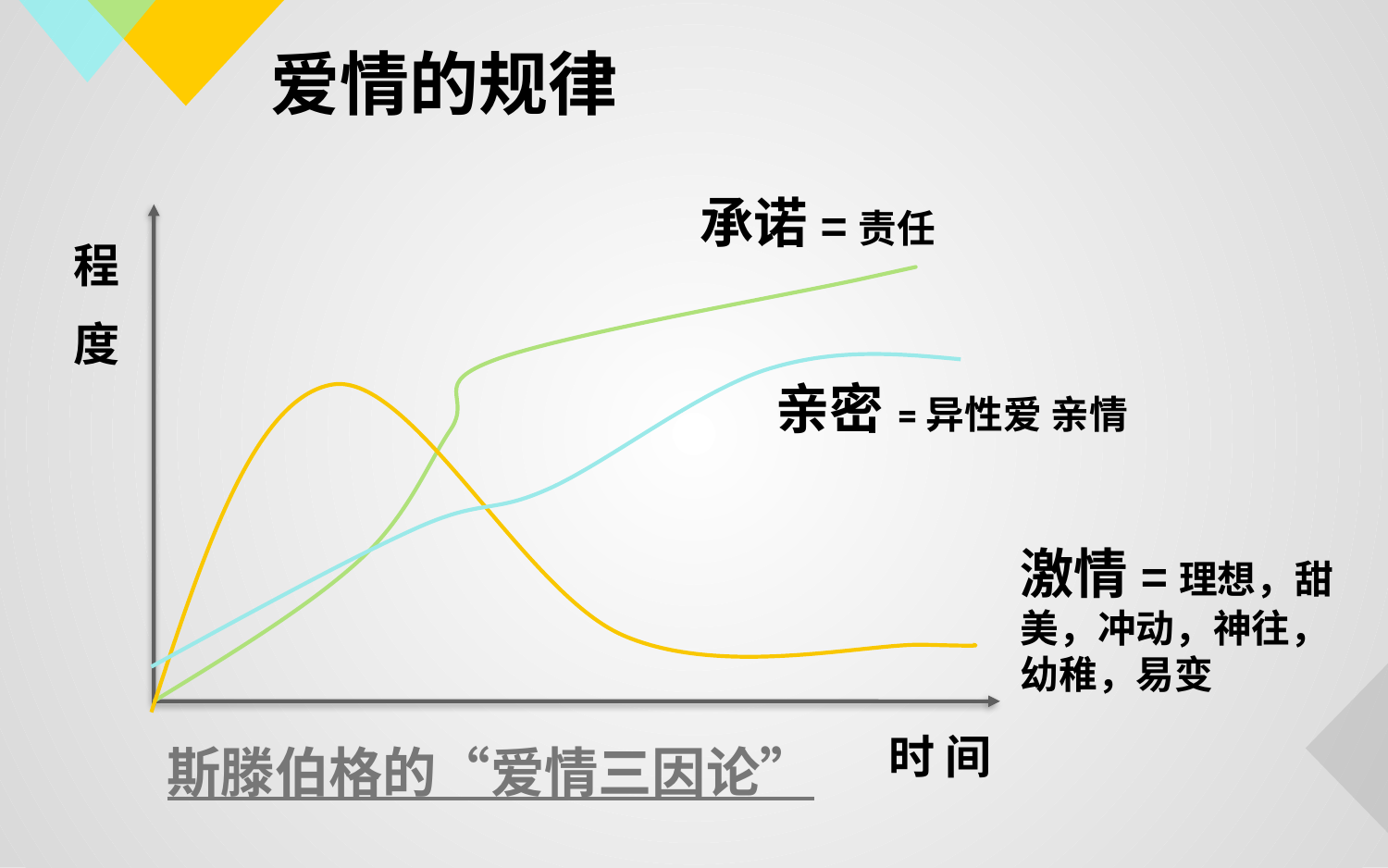

# 爱情的规律
承诺=责任
程
度

亲密=异性爱 亲情

激情=理想，甜美，冲动，神往，幼稚，易变
时 间
斯滕伯格的“爱情三因论”